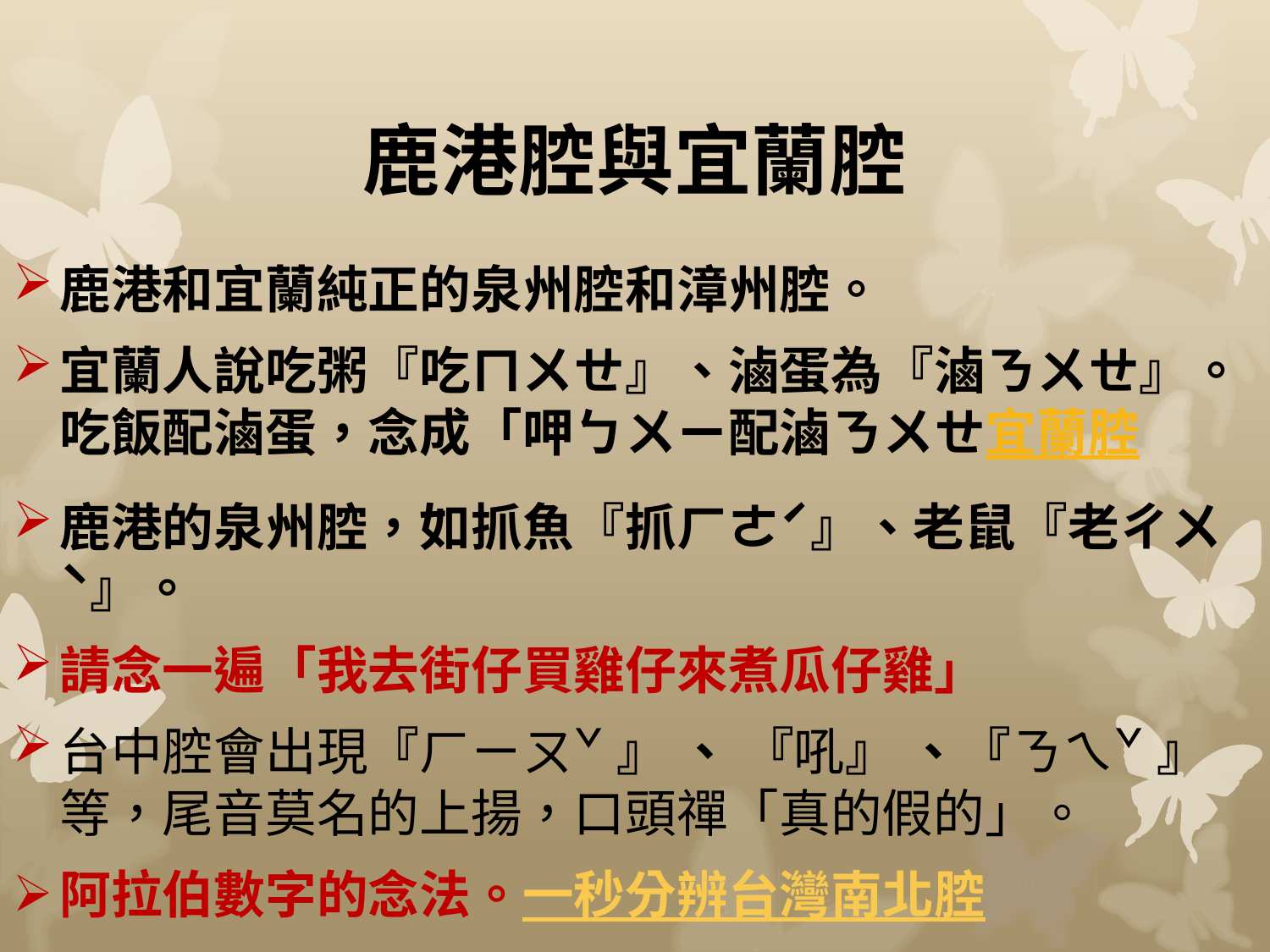

# 鹿港腔與宜蘭腔
鹿港和宜蘭純正的泉州腔和漳州腔。
宜蘭人說吃粥『吃ㄇㄨㄝ』、滷蛋為『滷ㄋㄨㄝ』。吃飯配滷蛋，念成「呷ㄅㄨㄧ配滷ㄋㄨㄝ宜蘭腔
鹿港的泉州腔，如抓魚『抓ㄏㄜˊ』、老鼠『老ㄔㄨˋ』。
請念一遍「我去街仔買雞仔來煮瓜仔雞」
台中腔會出現『ㄏㄧㄡˇ 』 、 『吼』 、『ㄋㄟˇ 』等，尾音莫名的上揚，口頭禪「真的假的」。
阿拉伯數字的念法。一秒分辨台灣南北腔